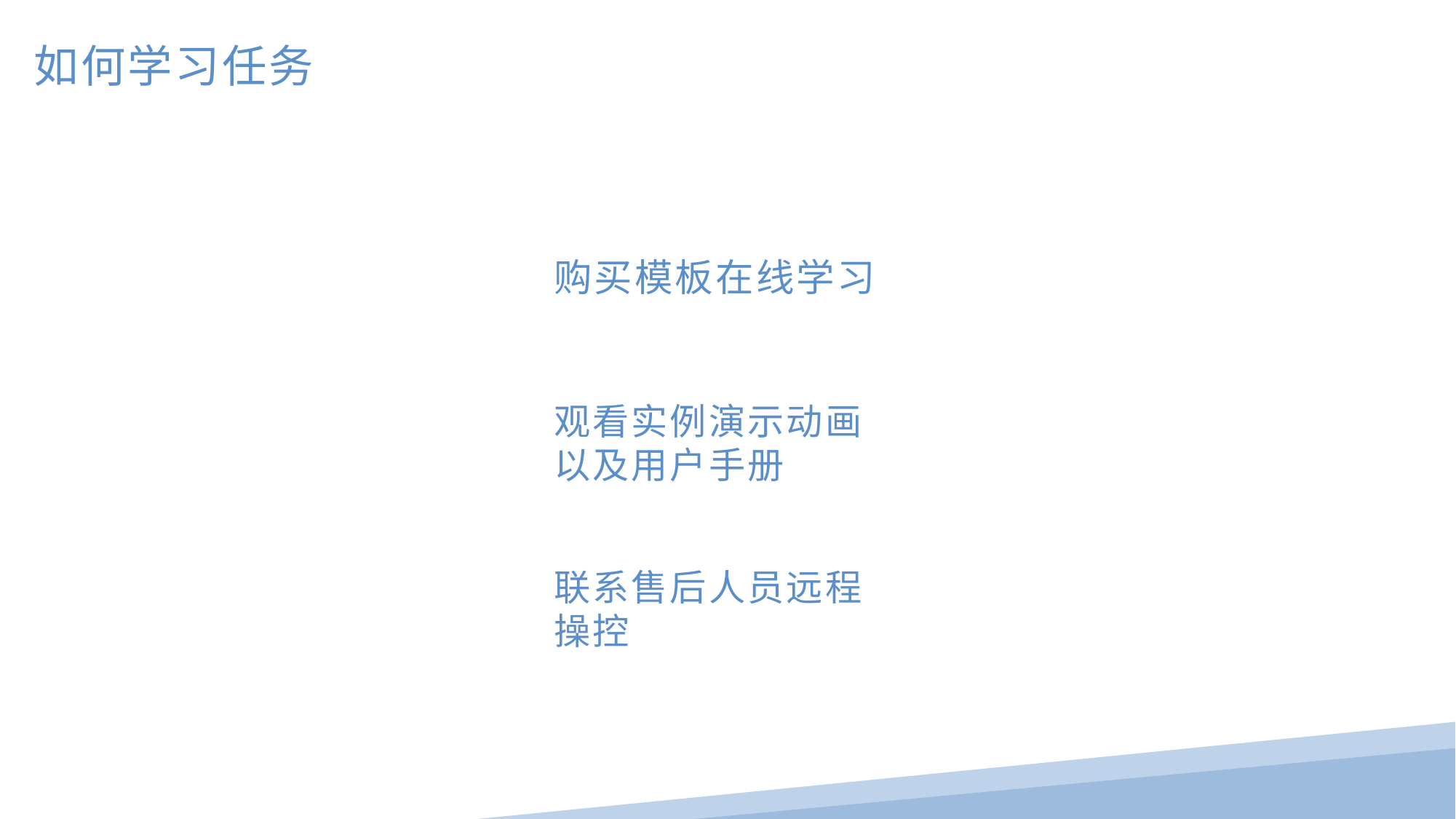

如何学习任务
购买模板在线学习
观看实例演示动画以及用户手册
联系售后人员远程操控